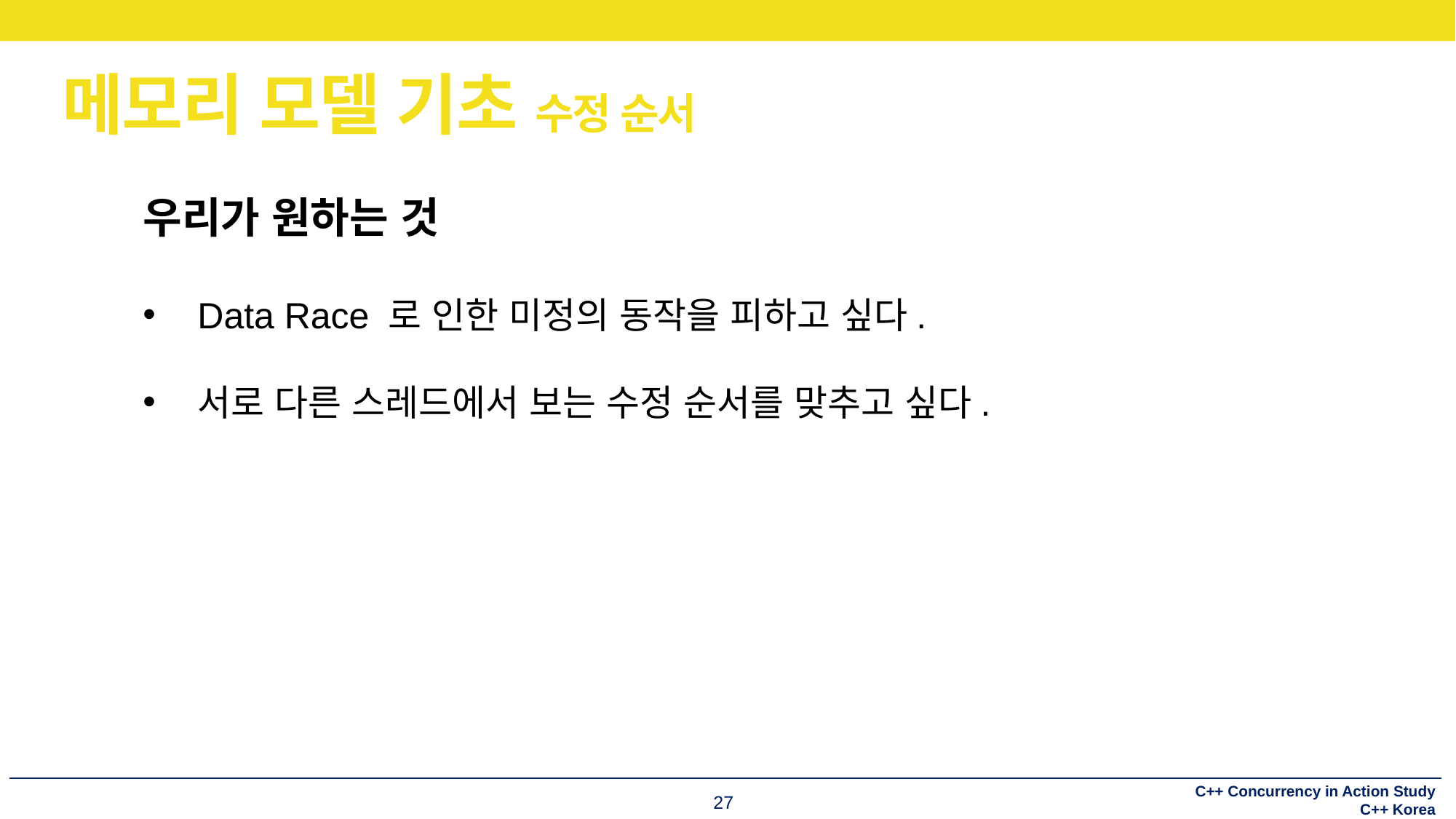

# 메모리 모델 기초 수정 순서
우리가 원하는 것

Data Race 로 인한 미정의 동작을 피하고 싶다.

서로 다른 스레드에서 보는 수정 순서를 맞추고 싶다.
27